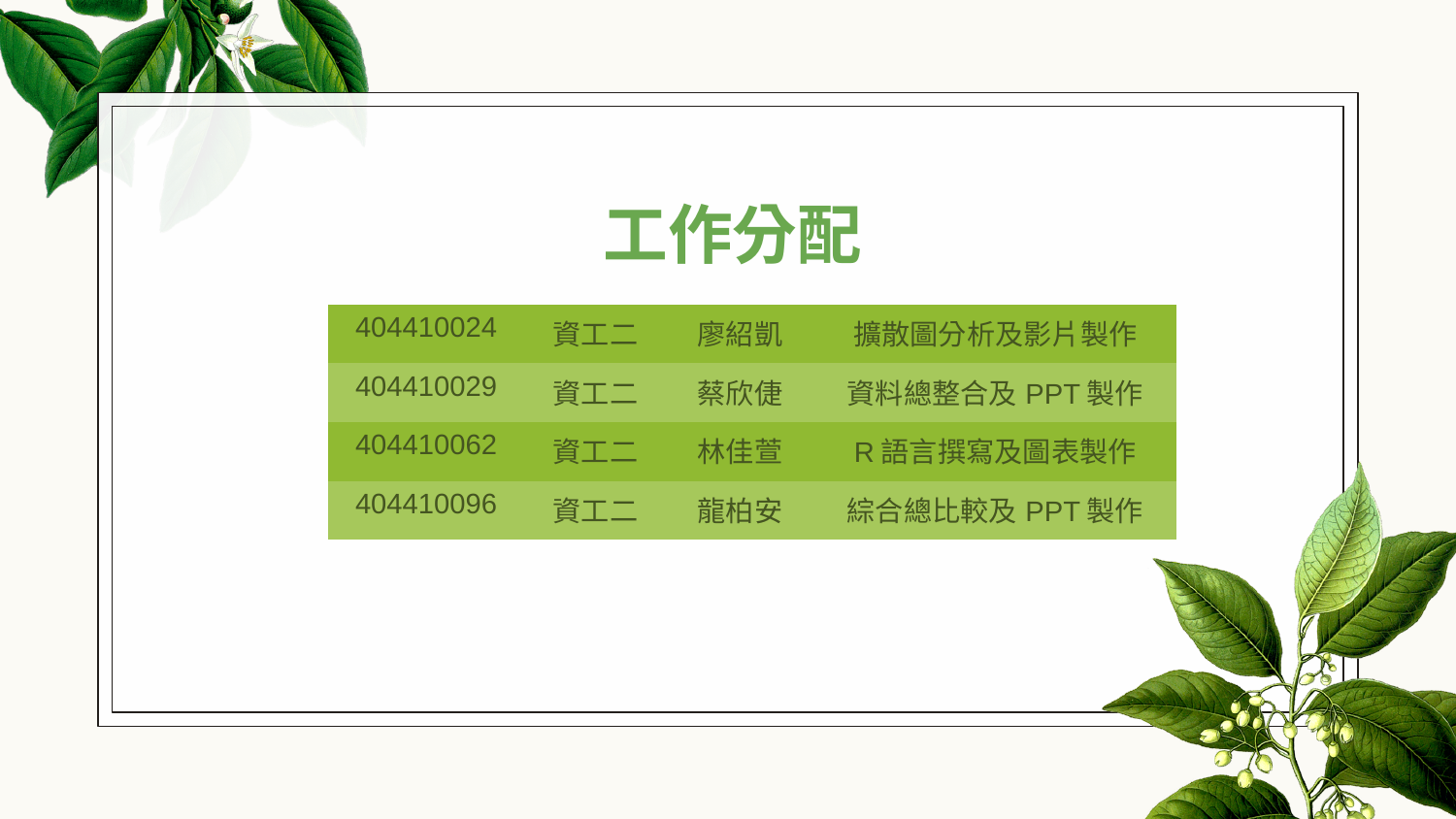

# 工作分配
| 404410024 | 資工二 | 廖紹凱 | 擴散圖分析及影片製作 |
| --- | --- | --- | --- |
| 404410029 | 資工二 | 蔡欣倢 | 資料總整合及PPT製作 |
| 404410062 | 資工二 | 林佳萱 | R語言撰寫及圖表製作 |
| 404410096 | 資工二 | 龍柏安 | 綜合總比較及PPT製作 |